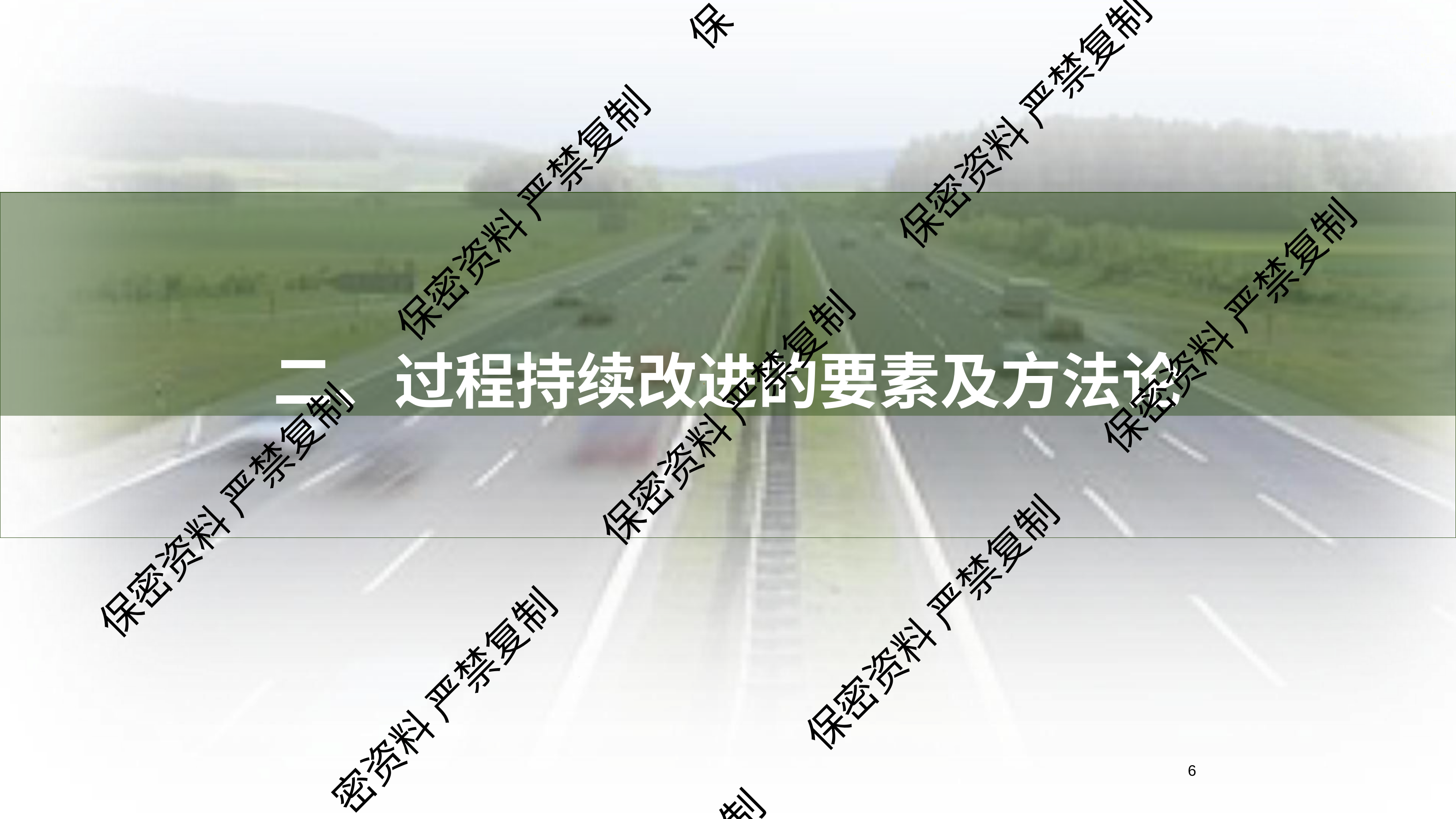

保
保密资料 严禁复制
保密资料 严禁复制

# 二、过程持续改进的要素及方法论
保密资料 严禁复制
保密资料 严禁复制
保密资料 严禁复制

保密资料 严禁复制
密资料 严禁复制
6
制